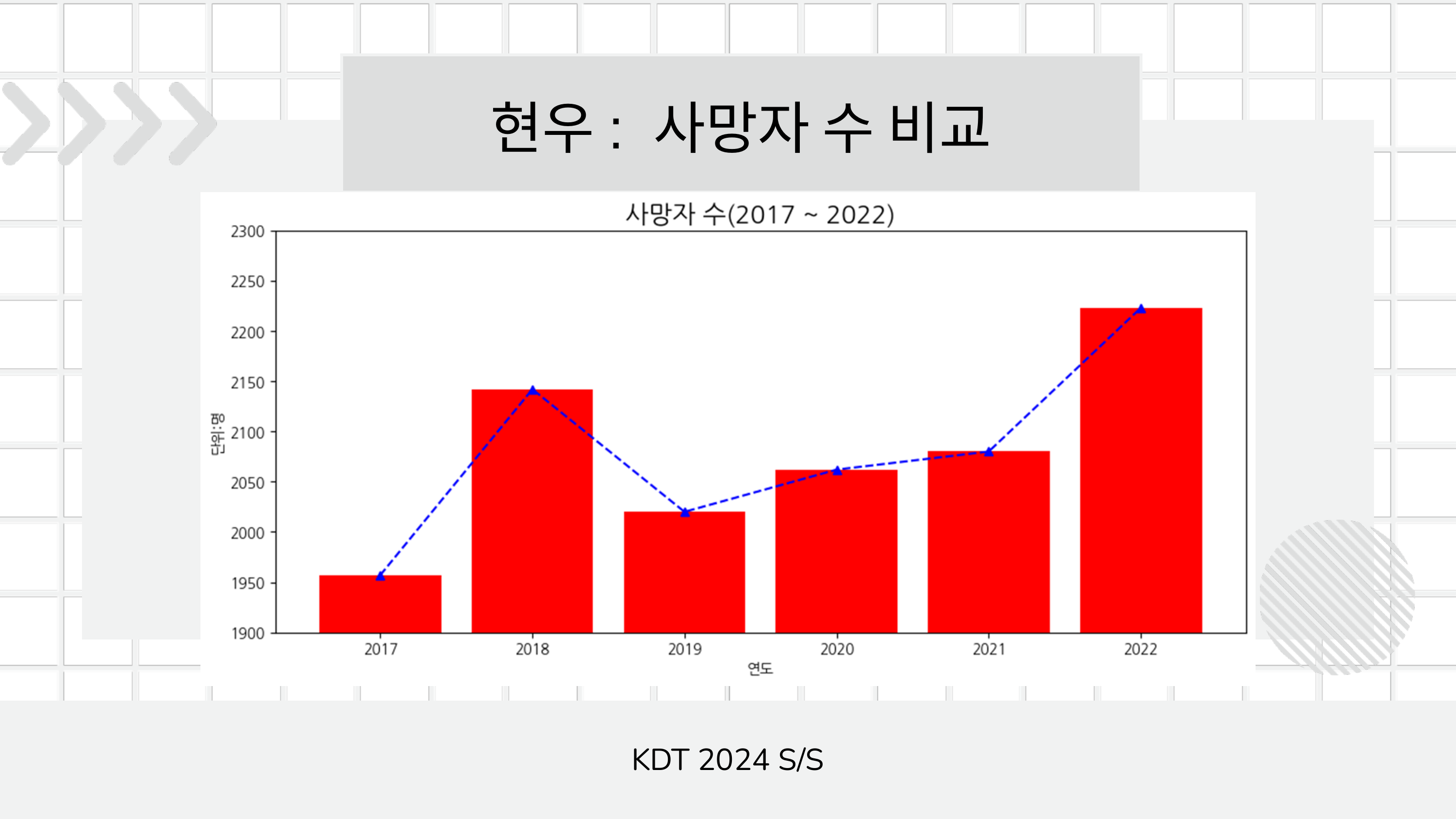

현우: 사망자 수 비교

KDT 2024 S/S